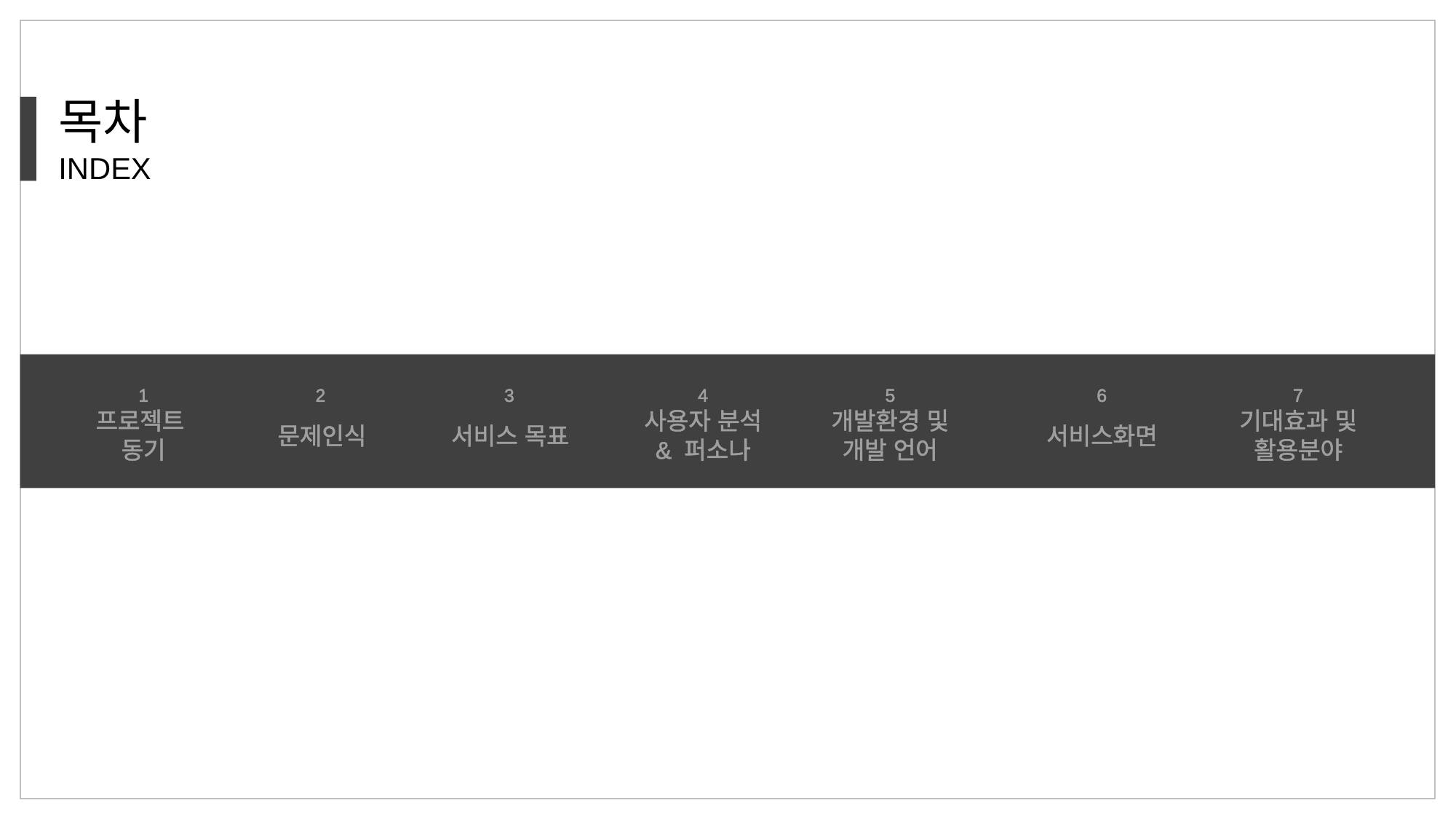

목차
INDEX

7
기대효과 및 활용분야
1
프로젝트
동기
2
3
4
사용자 분석 & 퍼소나
5
개발환경 및 개발 언어
6
문제인식
서비스화면
서비스 목표